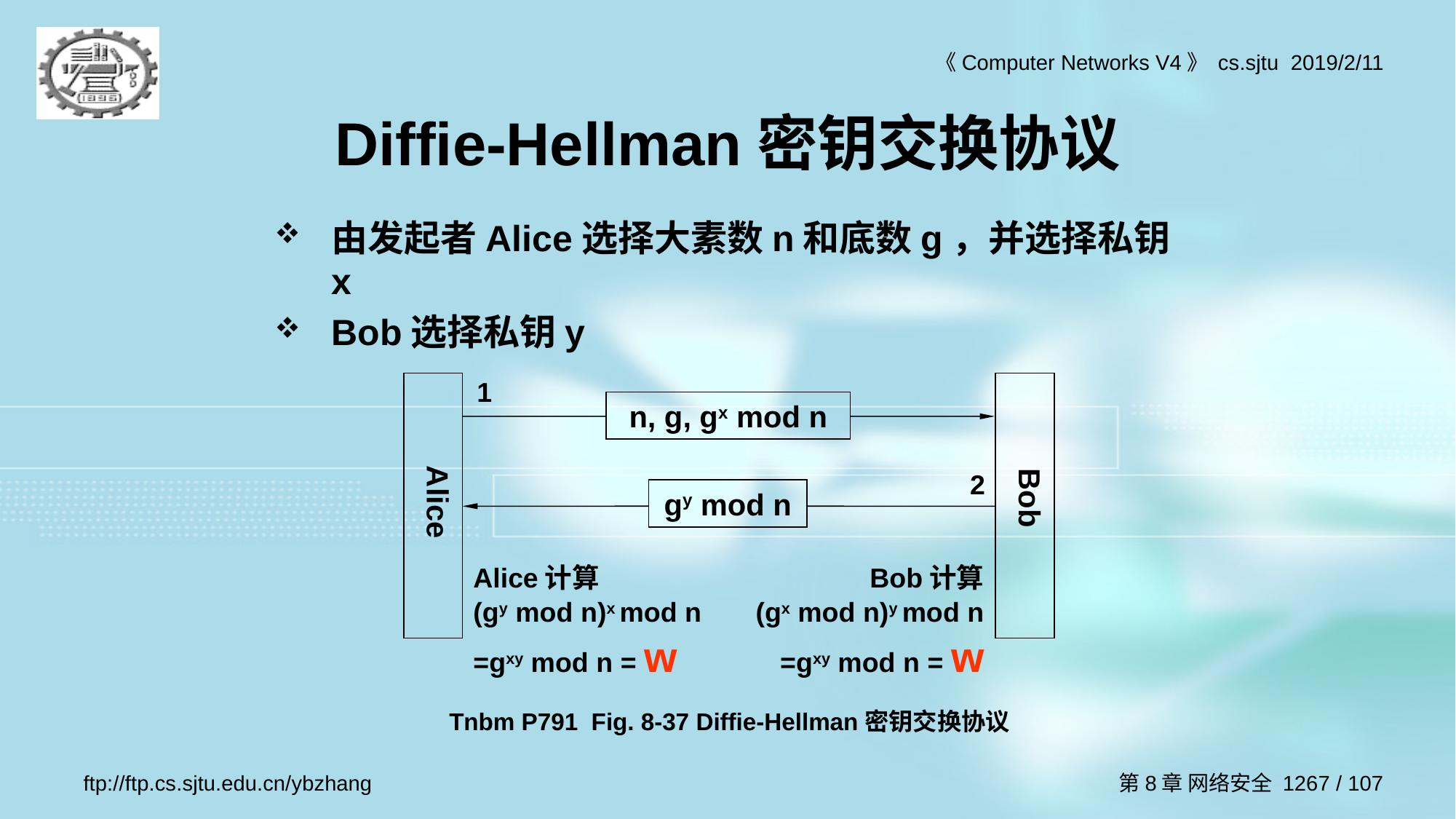

Diffie-Hellman密钥交换协议
由发起者Alice选择大素数n和底数g，并选择私钥x
Bob选择私钥y
1
Alice
Bob
n, g, gx mod n

2
gy mod n

Alice计算
(gy mod n)x mod n
=gxy mod n = w
Bob计算
(gx mod n)y mod n
=gxy mod n = w
Tnbm P791  Fig. 8-37 Diffie-Hellman密钥交换协议